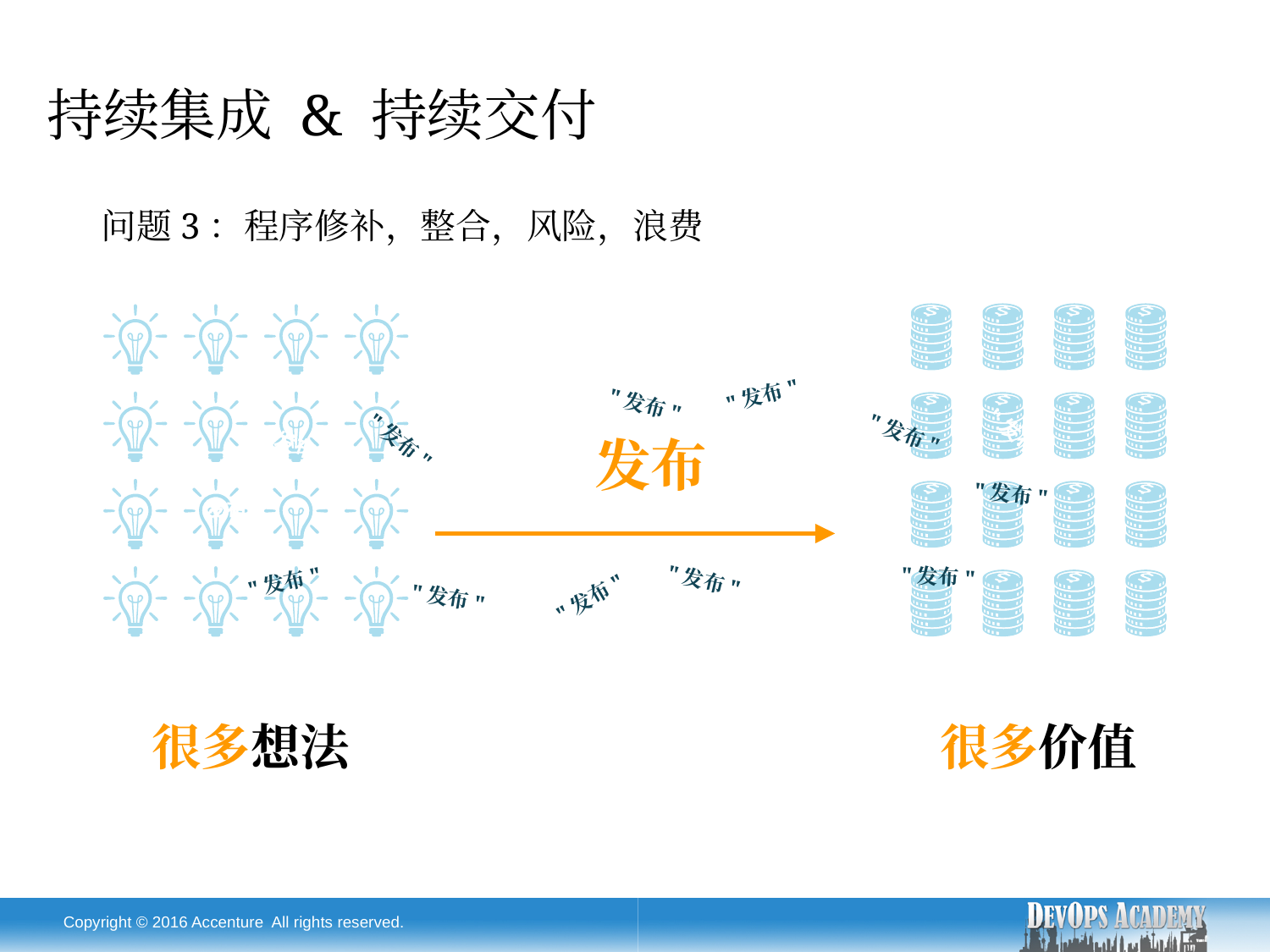

持续集成 & 持续交付
问题3：程序修补，整合，风险，浪费

很多价值

很多想法
"发布"
"发布"
"发布"
"发布"
"发布"
"发布"
"发布"
"发布"
"发布"
"发布"
"发布"
"发布"
"发布"
"发布"
"发布"
"发布"
"发布"
"发布"
"发布"
"发布"
发布
Copyright © 2016 Accenture  All rights reserved.